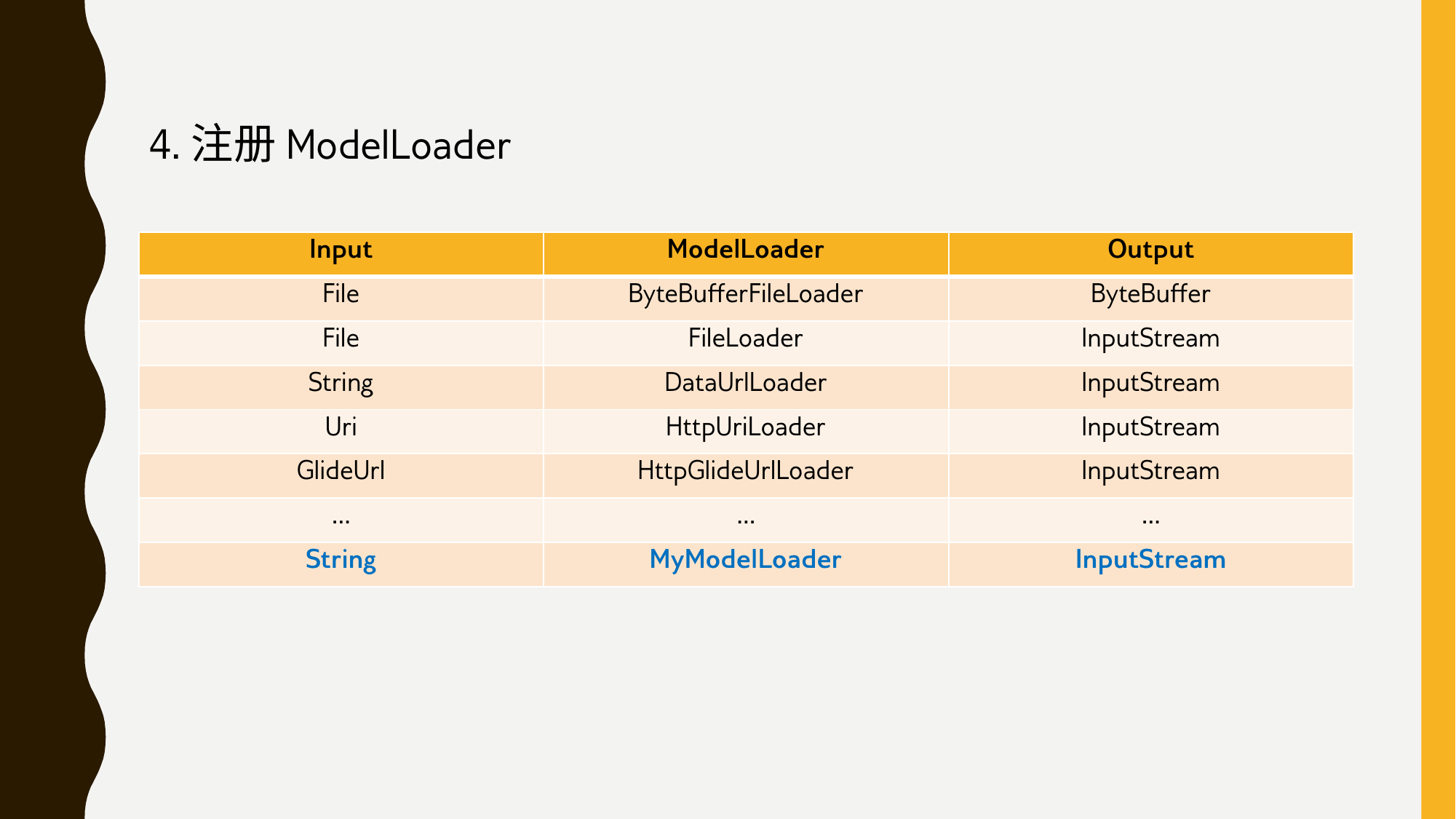

#
4.注册ModelLoader
| Input | ModelLoader | Output |
| --- | --- | --- |
| File | ByteBufferFileLoader | ByteBuffer |
| File | FileLoader | InputStream |
| String | DataUrlLoader | InputStream |
| Uri | HttpUriLoader | InputStream |
| GlideUrl | HttpGlideUrlLoader | InputStream |
| … | … | … |
| String | MyModelLoader | InputStream |